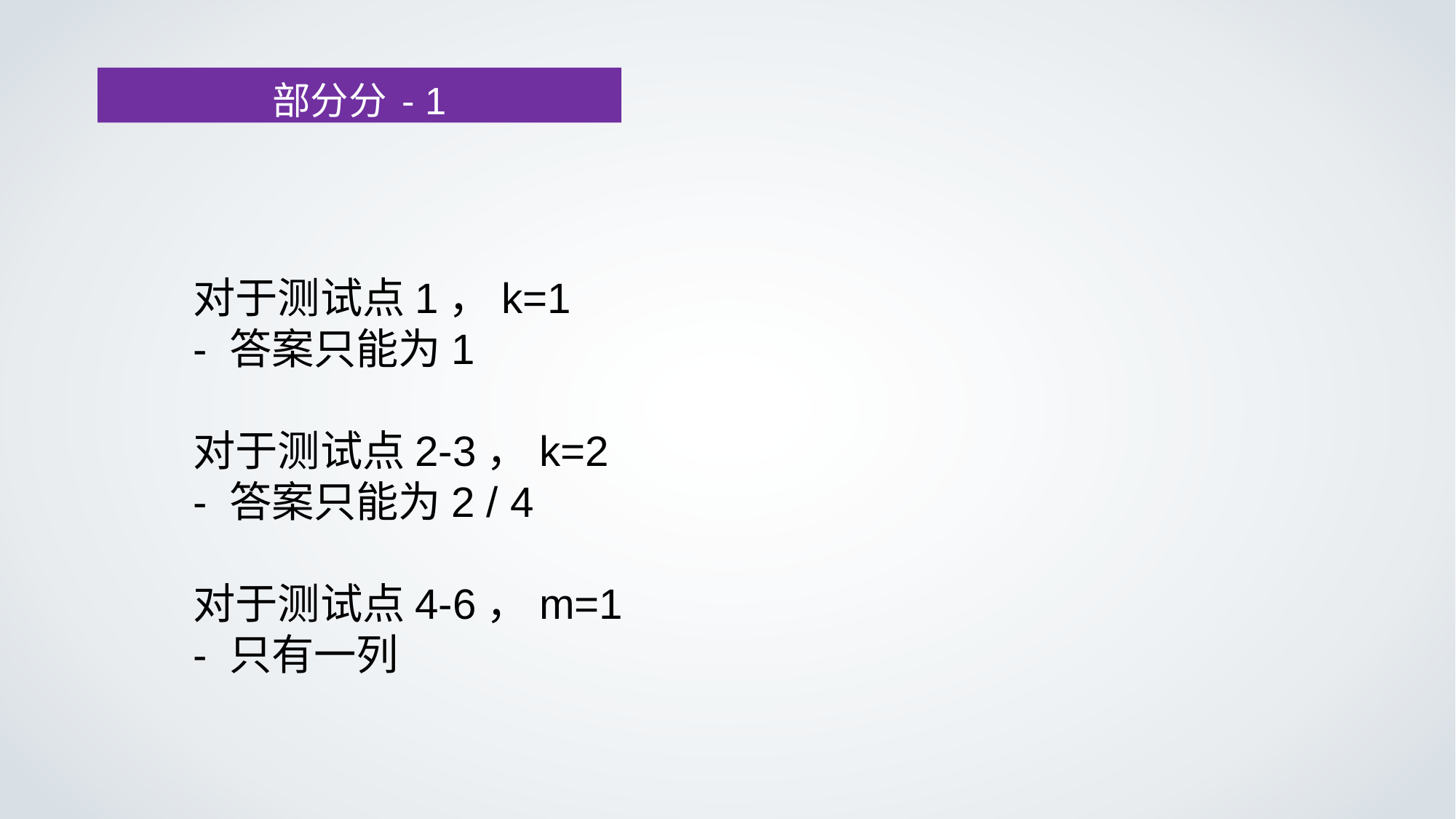

部分分 - 1

对于测试点1，k=1
- 答案只能为1

对于测试点2-3，k=2
- 答案只能为2 / 4

对于测试点4-6，m=1
- 只有一列